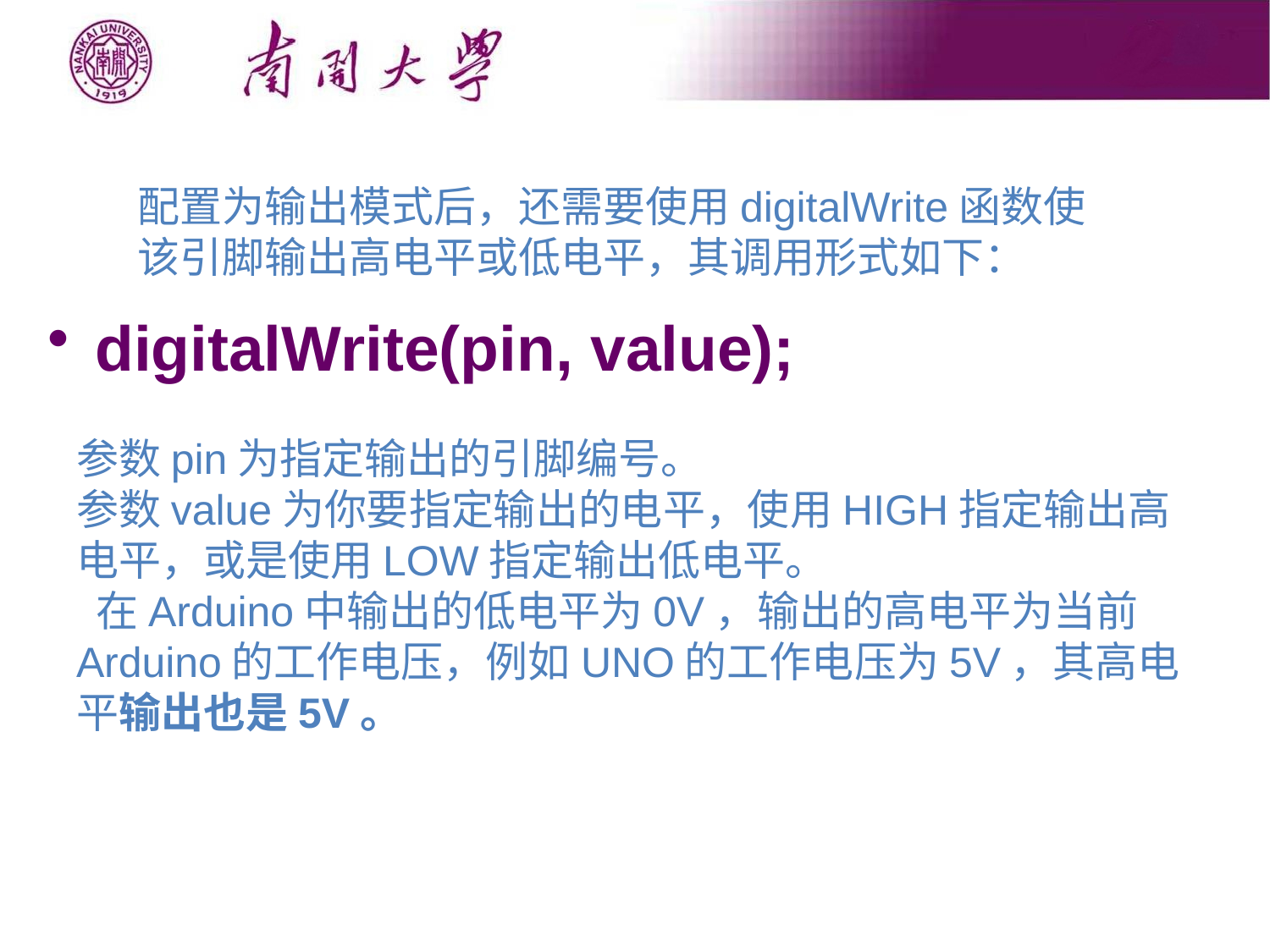

配置为输出模式后，还需要使用digitalWrite函数使该引脚输出高电平或低电平，其调用形式如下：
digitalWrite(pin, value);

参数pin为指定输出的引脚编号。
参数value为你要指定输出的电平，使用HIGH指定输出高电平，或是使用LOW指定输出低电平。
 在Arduino中输出的低电平为0V，输出的高电平为当前Arduino的工作电压，例如UNO的工作电压为5V，其高电平输出也是5V。